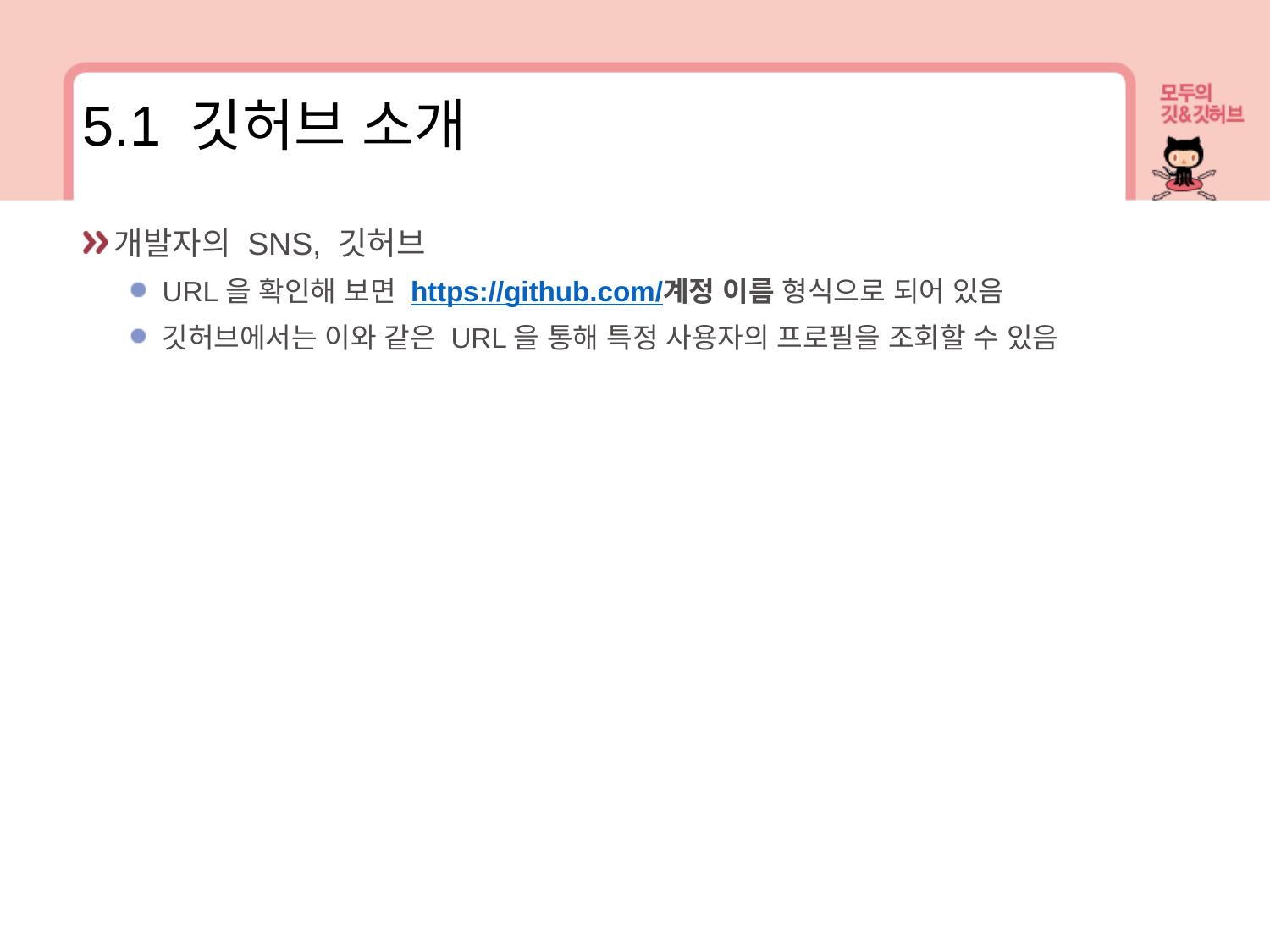

5.1 깃허브 소개
개발자의 SNS, 깃허브
URL을 확인해 보면 https://github.com/계정 이름 형식으로 되어 있음
깃허브에서는 이와 같은 URL을 통해 특정 사용자의 프로필을 조회할 수 있음